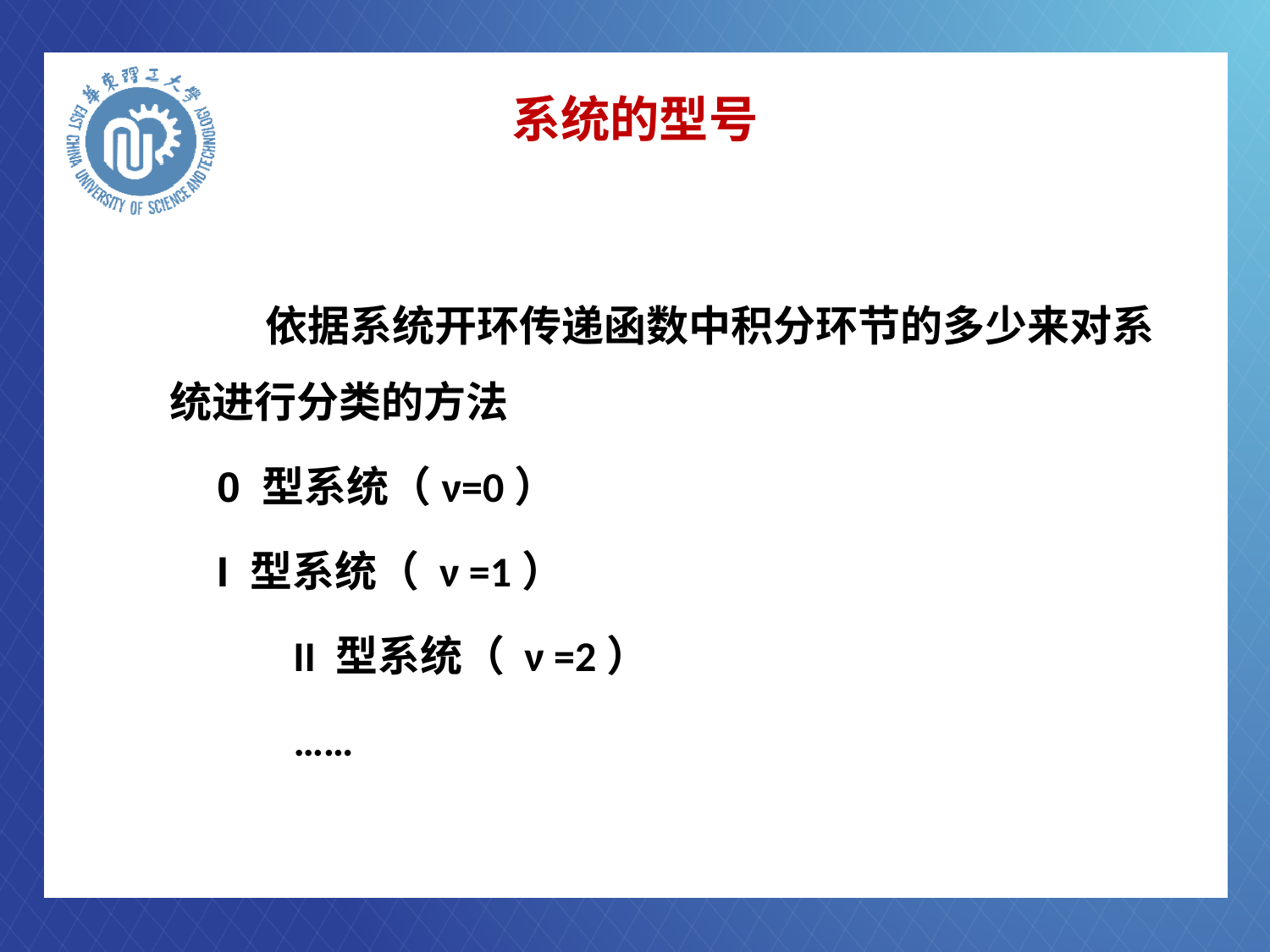

# 系统的型号
              依据系统开环传递函数中积分环节的多少来对系统进行分类的方法
        0 型系统（ν=0）
        I 型系统（ ν =1）
                  II 型系统（ ν =2）
                  ……